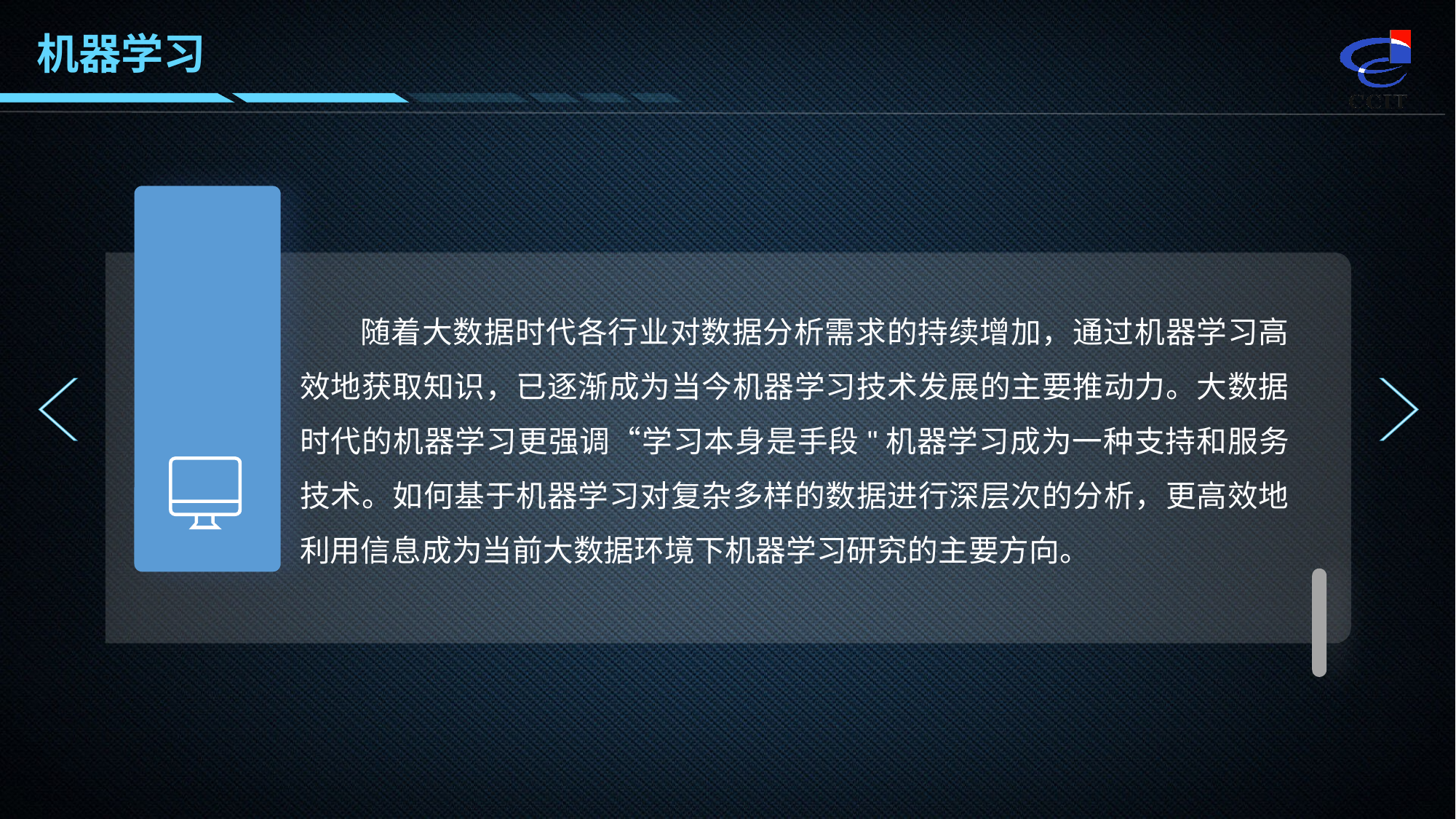

机器学习

随着大数据时代各行业对数据分析需求的持续增加，通过机器学习高效地获取知识，已逐渐成为当今机器学习技术发展的主要推动力。大数据时代的机器学习更强调“学习本身是手段"机器学习成为一种支持和服务技术。如何基于机器学习对复杂多样的数据进行深层次的分析，更高效地利用信息成为当前大数据环境下机器学习研究的主要方向。